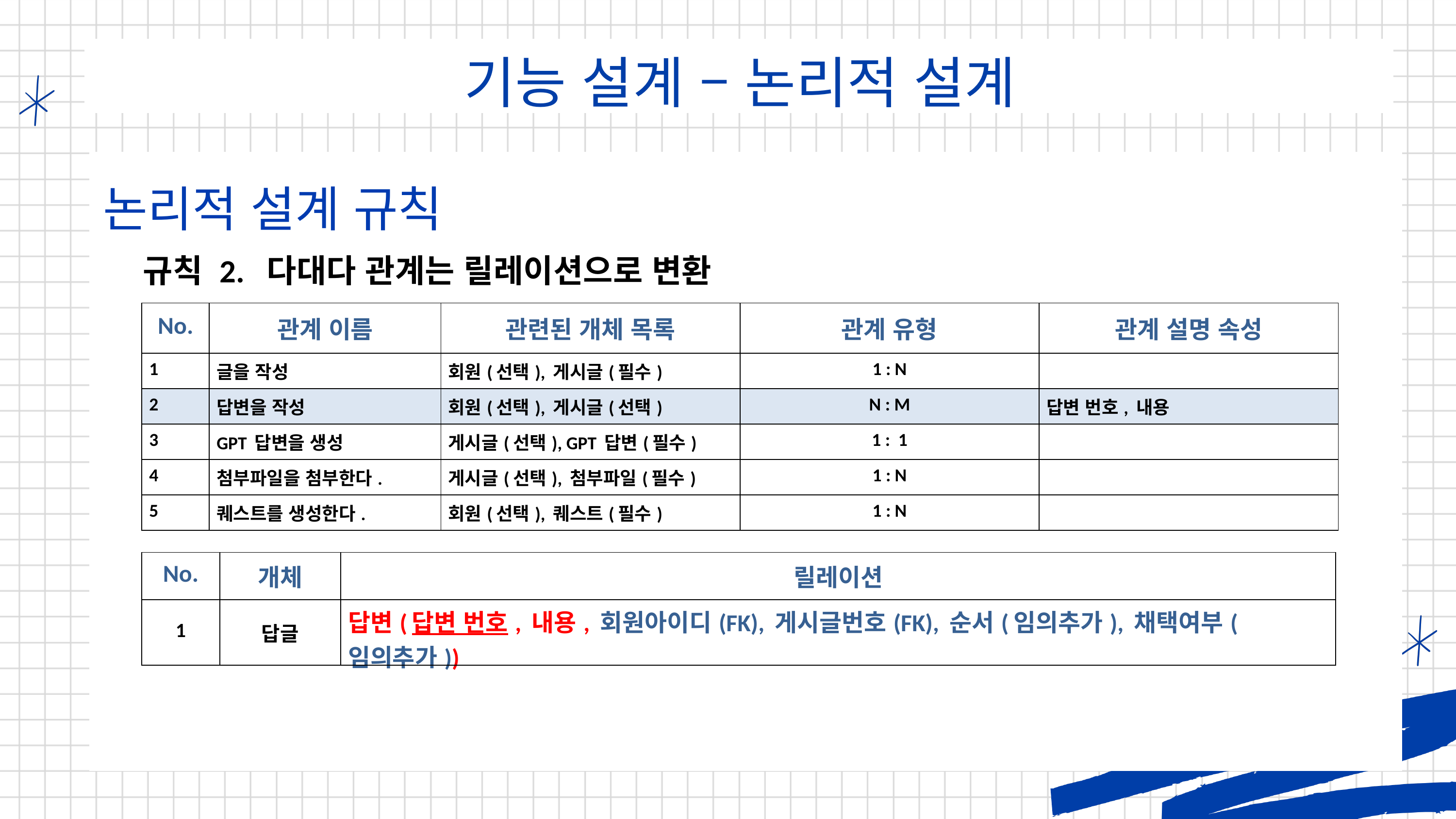

기능 설계 – 논리적 설계

논리적 설계 규칙
규칙 2.  다대다 관계는 릴레이션으로 변환
| No. | 관계 이름 | 관련된 개체 목록 | 관계 유형 | 관계 설명 속성 |
| --- | --- | --- | --- | --- |
| 1 | 글을 작성 | 회원(선택), 게시글(필수) | 1 : N |  |
| 2 | 답변을 작성 | 회원(선택), 게시글(선택) | N : M | 답변 번호, 내용 |
| 3 | GPT 답변을 생성 | 게시글(선택), GPT 답변(필수) | 1 : 1 |  |
| 4 | 첨부파일을 첨부한다. | 게시글(선택), 첨부파일(필수) | 1 : N |  |
| 5 | 퀘스트를 생성한다. | 회원(선택), 퀘스트(필수) | 1 : N |  |
| No. | 개체 | 릴레이션 |
| --- | --- | --- |
| 1 | 답글 | 답변(답변 번호, 내용, 회원아이디(FK), 게시글번호(FK), 순서(임의추가), 채택여부(임의추가)) |